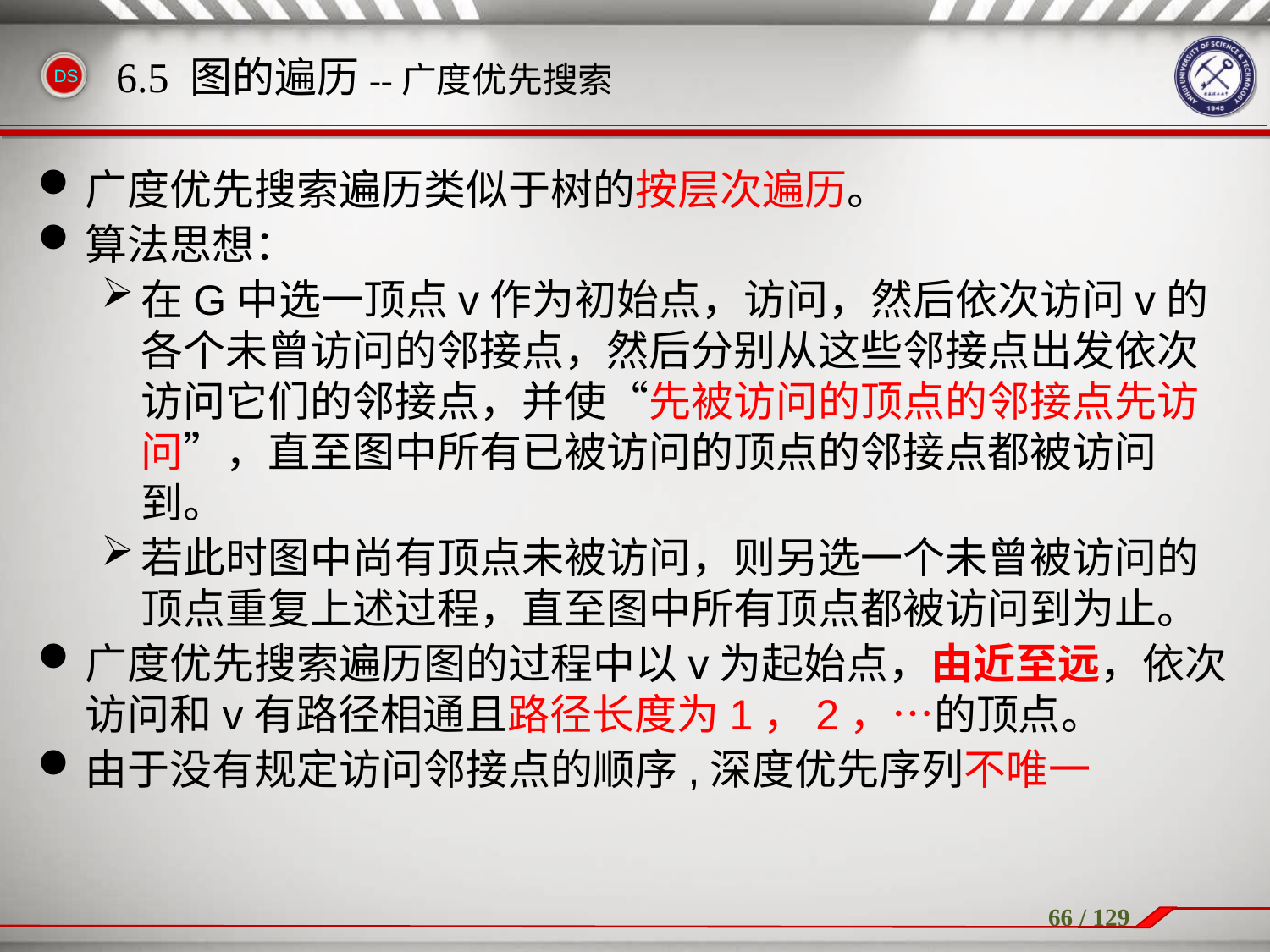

广度优先搜索遍历类似于树的按层次遍历。
算法思想：
在G中选一顶点v作为初始点，访问，然后依次访问v的各个未曾访问的邻接点，然后分别从这些邻接点出发依次访问它们的邻接点，并使“先被访问的顶点的邻接点先访问”，直至图中所有已被访问的顶点的邻接点都被访问到。
若此时图中尚有顶点未被访问，则另选一个未曾被访问的顶点重复上述过程，直至图中所有顶点都被访问到为止。
广度优先搜索遍历图的过程中以v为起始点，由近至远，依次访问和v有路径相通且路径长度为1，2，…的顶点。
由于没有规定访问邻接点的顺序,深度优先序列不唯一
6.5 图的遍历--广度优先搜索